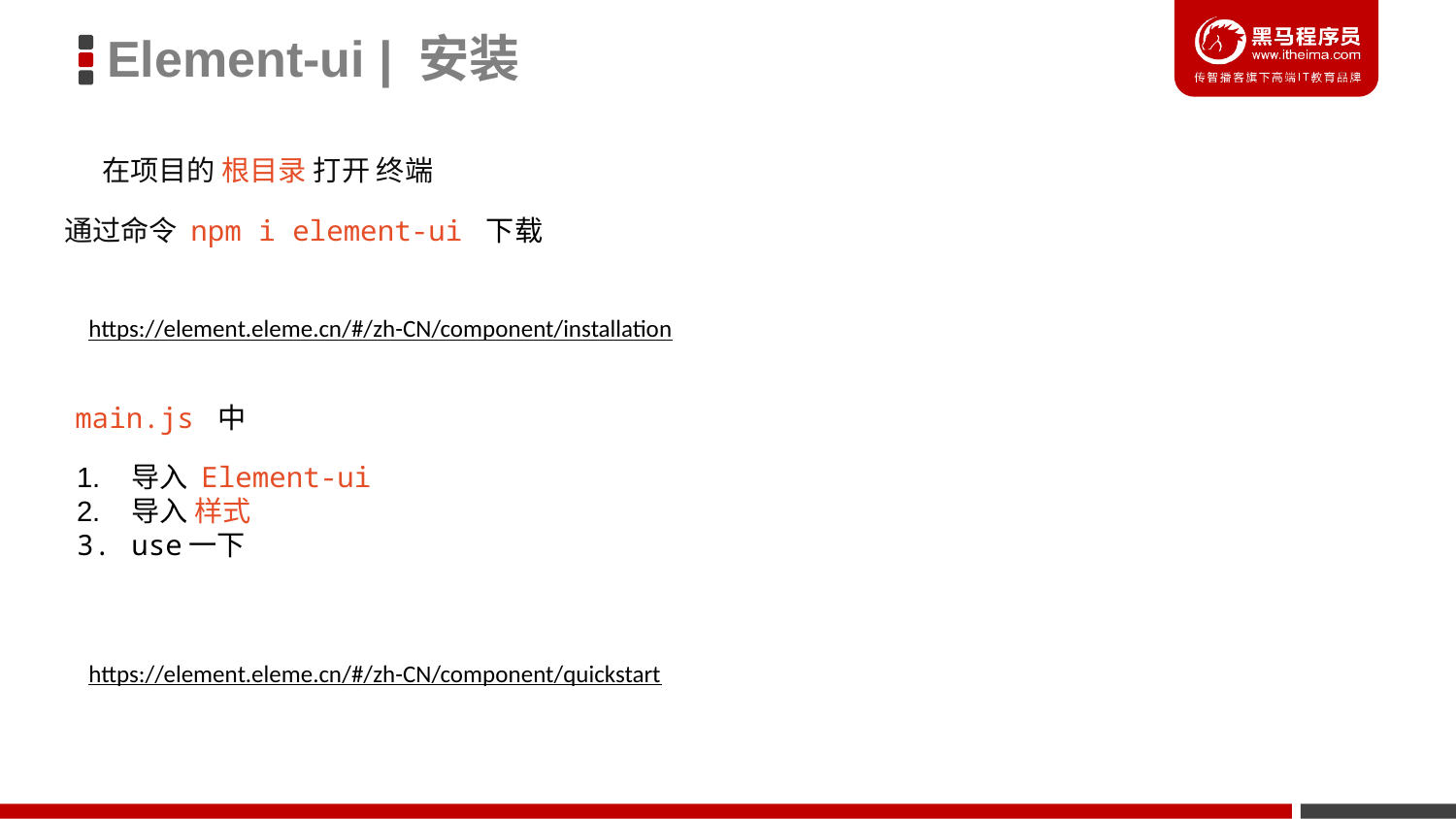

Element-ui | 安装
在项目的 根目录 打开 终端
通过命令 npm i element-ui 下载
https://element.eleme.cn/#/zh-CN/component/installation
main.js 中
导入 Element-ui
导入 样式
use一下
https://element.eleme.cn/#/zh-CN/component/quickstart